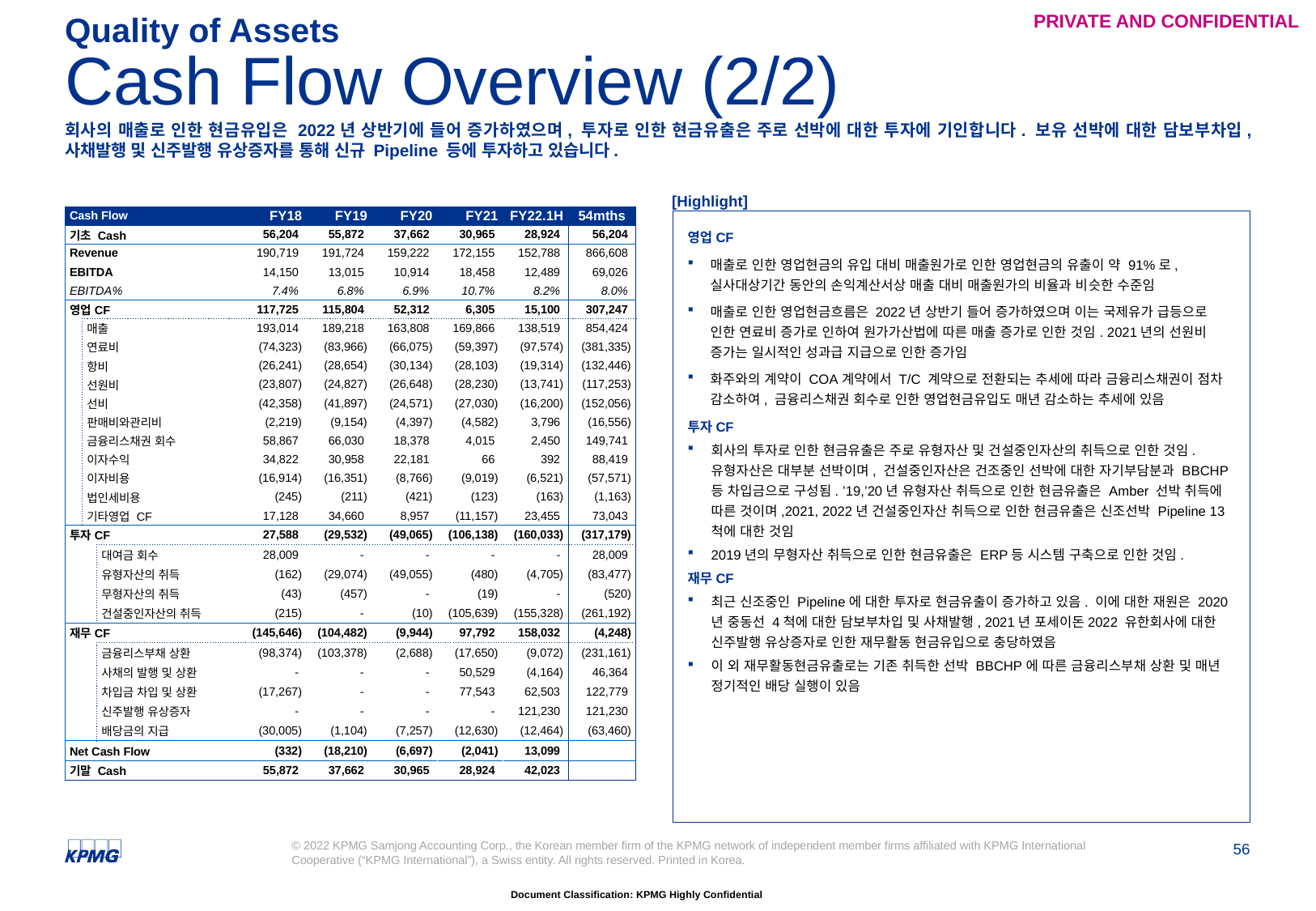

Quality of Assets
Cash Flow Overview (2/2)
회사의 매출로 인한 현금유입은 2022년 상반기에 들어 증가하였으며, 투자로 인한 현금유출은 주로 선박에 대한 투자에 기인합니다. 보유 선박에 대한 담보부차입, 사채발행 및 신주발행 유상증자를 통해 신규 Pipeline 등에 투자하고 있습니다.
[Highlight]
| Cash Flow |  |  | FY18 | FY19 | FY20 | FY21 | FY22.1H | 54mths |
| --- | --- | --- | --- | --- | --- | --- | --- | --- |
| 기초 Cash |  |  | 56,204 | 55,872 | 37,662 | 30,965 | 28,924 | 56,204 |
| Revenue |  |  | 190,719 | 191,724 | 159,222 | 172,155 | 152,788 | 866,608 |
| EBITDA |  |  | 14,150 | 13,015 | 10,914 | 18,458 | 12,489 | 69,026 |
| EBITDA% |  |  | 7.4% | 6.8% | 6.9% | 10.7% | 8.2% | 8.0% |
| 영업CF |  |  | 117,725 | 115,804 | 52,312 | 6,305 | 15,100 | 307,247 |
|  | 매출 |  | 193,014 | 189,218 | 163,808 | 169,866 | 138,519 | 854,424 |
|  | 연료비 |  | (74,323) | (83,966) | (66,075) | (59,397) | (97,574) | (381,335) |
|  | 항비 |  | (26,241) | (28,654) | (30,134) | (28,103) | (19,314) | (132,446) |
|  | 선원비 |  | (23,807) | (24,827) | (26,648) | (28,230) | (13,741) | (117,253) |
|  | 선비 |  | (42,358) | (41,897) | (24,571) | (27,030) | (16,200) | (152,056) |
|  | 판매비와관리비 |  | (2,219) | (9,154) | (4,397) | (4,582) | 3,796 | (16,556) |
|  | 금융리스채권 회수 |  | 58,867 | 66,030 | 18,378 | 4,015 | 2,450 | 149,741 |
|  | 이자수익 |  | 34,822 | 30,958 | 22,181 | 66 | 392 | 88,419 |
|  | 이자비용 |  | (16,914) | (16,351) | (8,766) | (9,019) | (6,521) | (57,571) |
|  | 법인세비용 |  | (245) | (211) | (421) | (123) | (163) | (1,163) |
|  | 기타영업 CF |  | 17,128 | 34,660 | 8,957 | (11,157) | 23,455 | 73,043 |
| 투자CF |  |  | 27,588 | (29,532) | (49,065) | (106,138) | (160,033) | (317,179) |
|  |  | 대여금 회수 | 28,009 | - | - | - | - | 28,009 |
|  |  | 유형자산의 취득 | (162) | (29,074) | (49,055) | (480) | (4,705) | (83,477) |
|  |  | 무형자산의 취득 | (43) | (457) | - | (19) | - | (520) |
|  |  | 건설중인자산의 취득 | (215) | - | (10) | (105,639) | (155,328) | (261,192) |
| 재무CF |  |  | (145,646) | (104,482) | (9,944) | 97,792 | 158,032 | (4,248) |
|  |  | 금융리스부채 상환 | (98,374) | (103,378) | (2,688) | (17,650) | (9,072) | (231,161) |
|  |  | 사채의 발행 및 상환 | - | - | - | 50,529 | (4,164) | 46,364 |
|  |  | 차입금 차입 및 상환 | (17,267) | - | - | 77,543 | 62,503 | 122,779 |
|  |  | 신주발행 유상증자 | - | - | - | - | 121,230 | 121,230 |
|  |  | 배당금의 지급 | (30,005) | (1,104) | (7,257) | (12,630) | (12,464) | (63,460) |
| Net Cash Flow |  |  | (332) | (18,210) | (6,697) | (2,041) | 13,099 |  |
| 기말 Cash |  |  | 55,872 | 37,662 | 30,965 | 28,924 | 42,023 |  |
영업CF
매출로 인한 영업현금의 유입 대비 매출원가로 인한 영업현금의 유출이 약 91%로, 실사대상기간 동안의 손익계산서상 매출 대비 매출원가의 비율과 비슷한 수준임
매출로 인한 영업현금흐름은 2022년 상반기 들어 증가하였으며 이는 국제유가 급등으로 인한 연료비 증가로 인하여 원가가산법에 따른 매출 증가로 인한 것임. 2021년의 선원비 증가는 일시적인 성과급 지급으로 인한 증가임
화주와의 계약이 COA계약에서 T/C 계약으로 전환되는 추세에 따라 금융리스채권이 점차 감소하여, 금융리스채권 회수로 인한 영업현금유입도 매년 감소하는 추세에 있음
투자CF
회사의 투자로 인한 현금유출은 주로 유형자산 및 건설중인자산의 취득으로 인한 것임. 유형자산은 대부분 선박이며, 건설중인자산은 건조중인 선박에 대한 자기부담분과 BBCHP 등 차입금으로 구성됨. ’19,’20년 유형자산 취득으로 인한 현금유출은 Amber 선박 취득에 따른 것이며,2021, 2022년 건설중인자산 취득으로 인한 현금유출은 신조선박 Pipeline 13척에 대한 것임
2019년의 무형자산 취득으로 인한 현금유출은 ERP등 시스템 구축으로 인한 것임.
재무CF
최근 신조중인 Pipeline에 대한 투자로 현금유출이 증가하고 있음. 이에 대한 재원은 2020년 중동선 4척에 대한 담보부차입 및 사채발행, 2021년 포세이돈2022 유한회사에 대한 신주발행 유상증자로 인한 재무활동 현금유입으로 충당하였음
이 외 재무활동현금유출로는 기존 취득한 선박 BBCHP에 따른 금융리스부채 상환 및 매년 정기적인 배당 실행이 있음